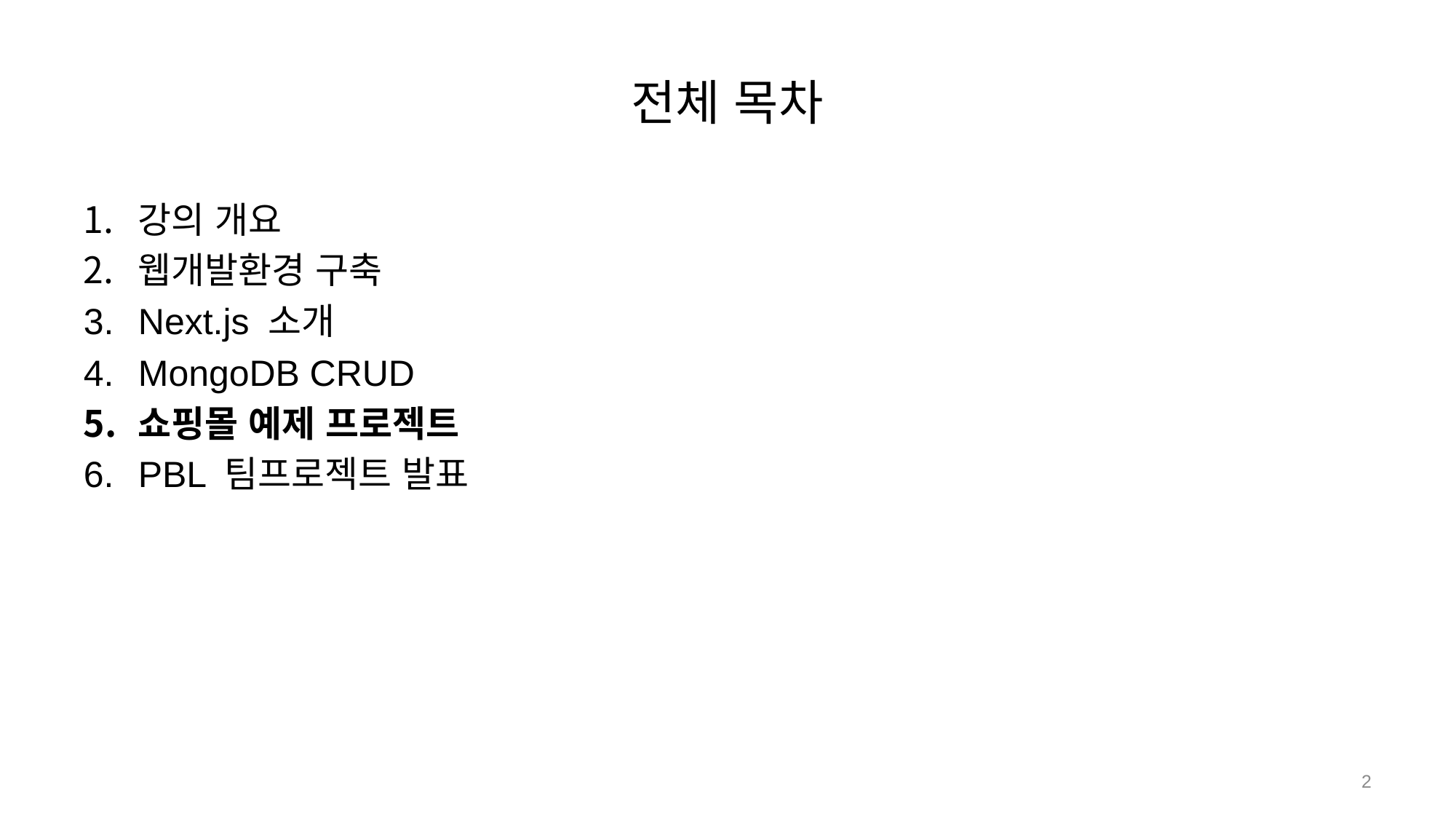

# 전체 목차
강의 개요
웹개발환경 구축
Next.js 소개
MongoDB CRUD
쇼핑몰 예제 프로젝트
PBL 팀프로젝트 발표

2